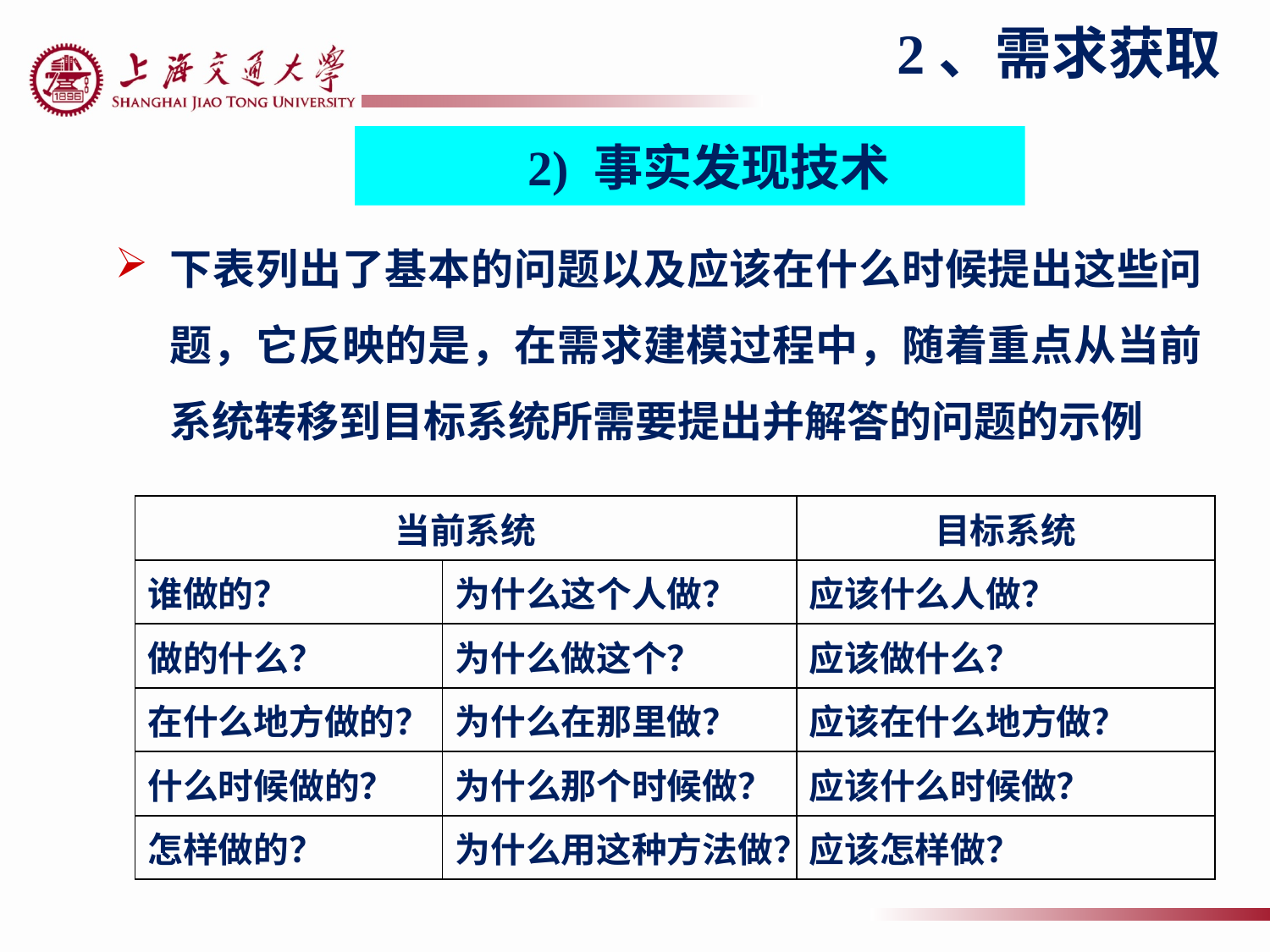

2、需求获取
2) 事实发现技术
下表列出了基本的问题以及应该在什么时候提出这些问题，它反映的是，在需求建模过程中，随着重点从当前系统转移到目标系统所需要提出并解答的问题的示例
| 当前系统 |  | 目标系统 |
| --- | --- | --- |
| 谁做的？ | 为什么这个人做？ | 应该什么人做？ |
| 做的什么？ | 为什么做这个？ | 应该做什么？ |
| 在什么地方做的？ | 为什么在那里做？ | 应该在什么地方做？ |
| 什么时候做的？ | 为什么那个时候做？ | 应该什么时候做？ |
| 怎样做的？ | 为什么用这种方法做？ | 应该怎样做？ |